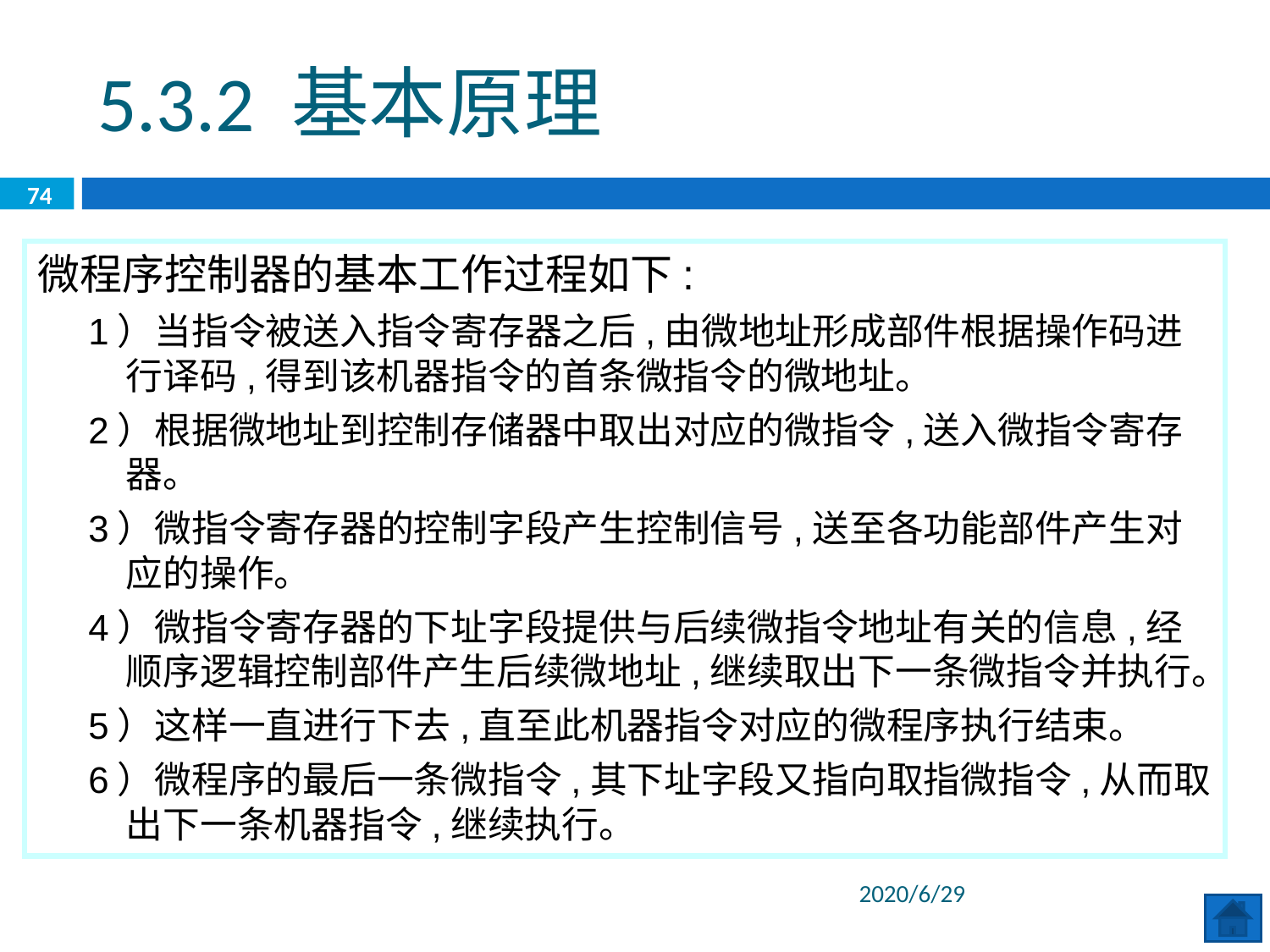

5.3.2 基本原理
74
微程序控制器的基本工作过程如下:
1）当指令被送入指令寄存器之后,由微地址形成部件根据操作码进行译码,得到该机器指令的首条微指令的微地址。
2）根据微地址到控制存储器中取出对应的微指令,送入微指令寄存器。
3）微指令寄存器的控制字段产生控制信号,送至各功能部件产生对应的操作。
4）微指令寄存器的下址字段提供与后续微指令地址有关的信息,经顺序逻辑控制部件产生后续微地址,继续取出下一条微指令并执行。
5）这样一直进行下去,直至此机器指令对应的微程序执行结束。
6）微程序的最后一条微指令,其下址字段又指向取指微指令,从而取出下一条机器指令,继续执行。
2020/6/29